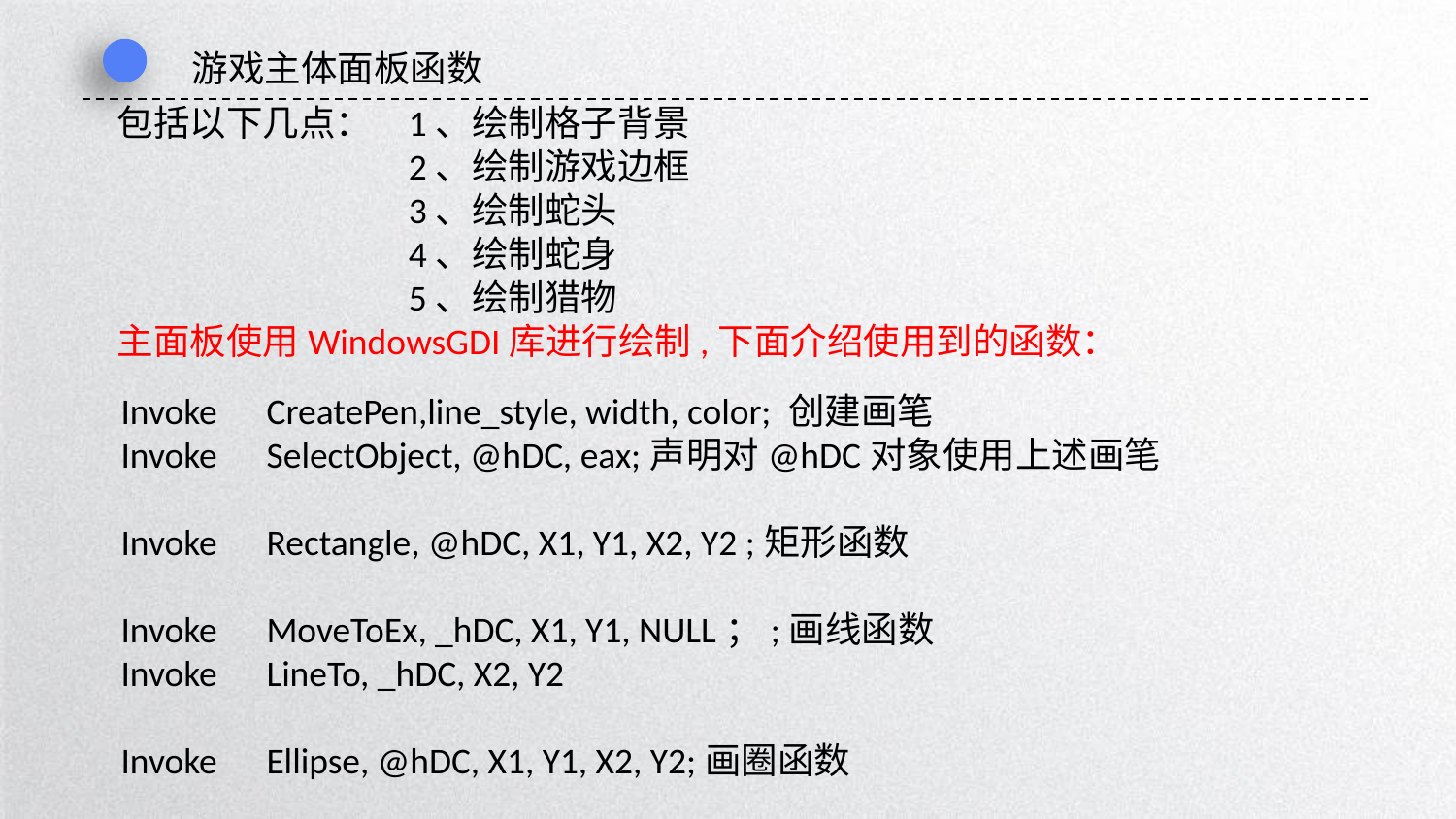

游戏主体面板函数
包括以下几点：	1、绘制格子背景
		2、绘制游戏边框
		3、绘制蛇头
		4、绘制蛇身
		5、绘制猎物
主面板使用WindowsGDI库进行绘制,下面介绍使用到的函数：

Invoke	CreatePen,line_style, width, color; 创建画笔
Invoke	SelectObject, @hDC, eax;声明对@hDC对象使用上述画笔

Invoke	Rectangle, @hDC, X1, Y1, X2, Y2 ;矩形函数

Invoke	MoveToEx, _hDC, X1, Y1, NULL；;画线函数
Invoke	LineTo, _hDC, X2, Y2

Invoke	Ellipse, @hDC, X1, Y1, X2, Y2;画圈函数

延时符